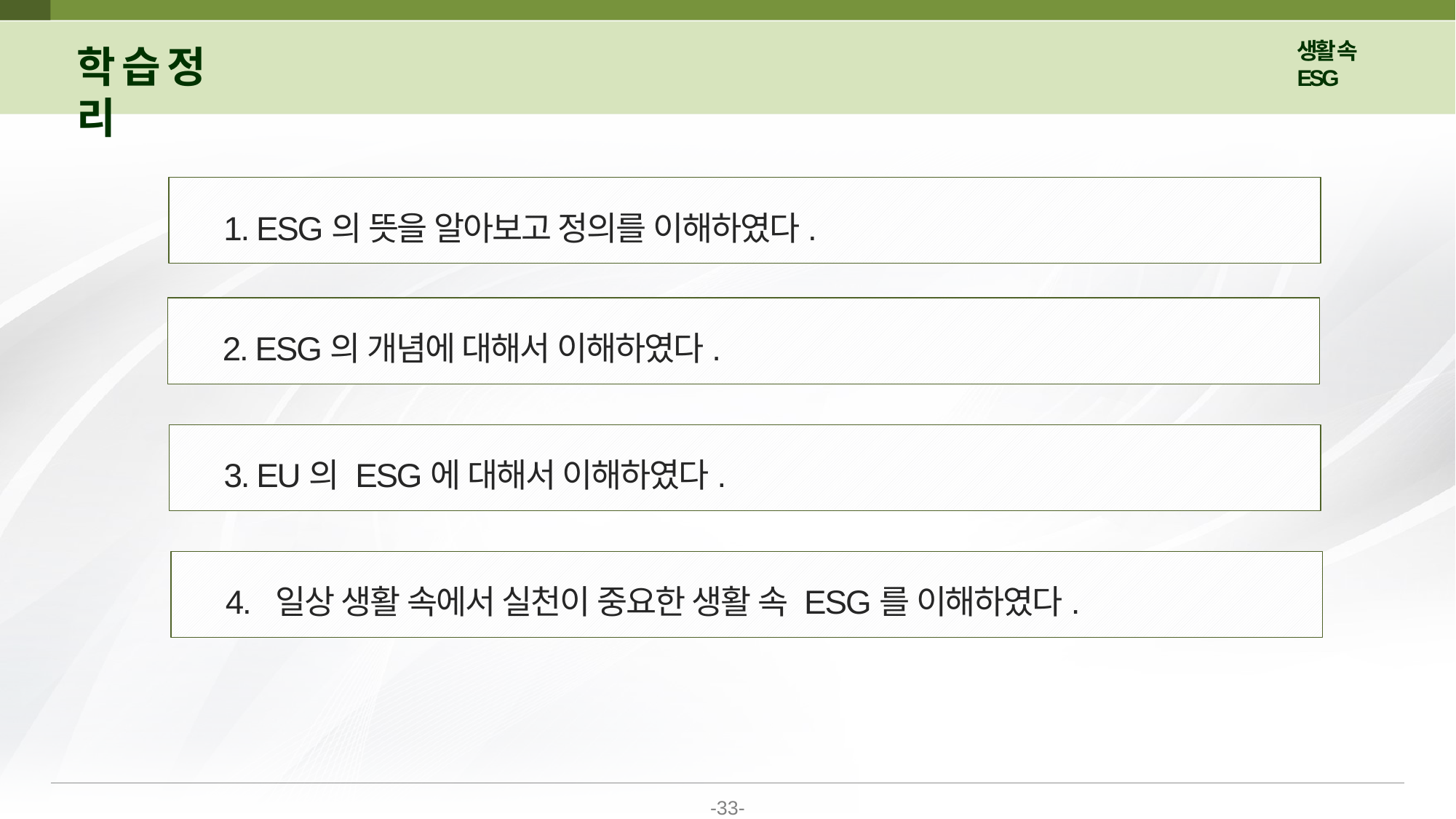

학 습 정 리

  1. ESG의 뜻을 알아보고 정의를 이해하였다.

  2. ESG의 개념에 대해서 이해하였다.

  3. EU의 ESG에 대해서 이해하였다.

  4.  일상 생활 속에서 실천이 중요한 생활 속 ESG를 이해하였다.